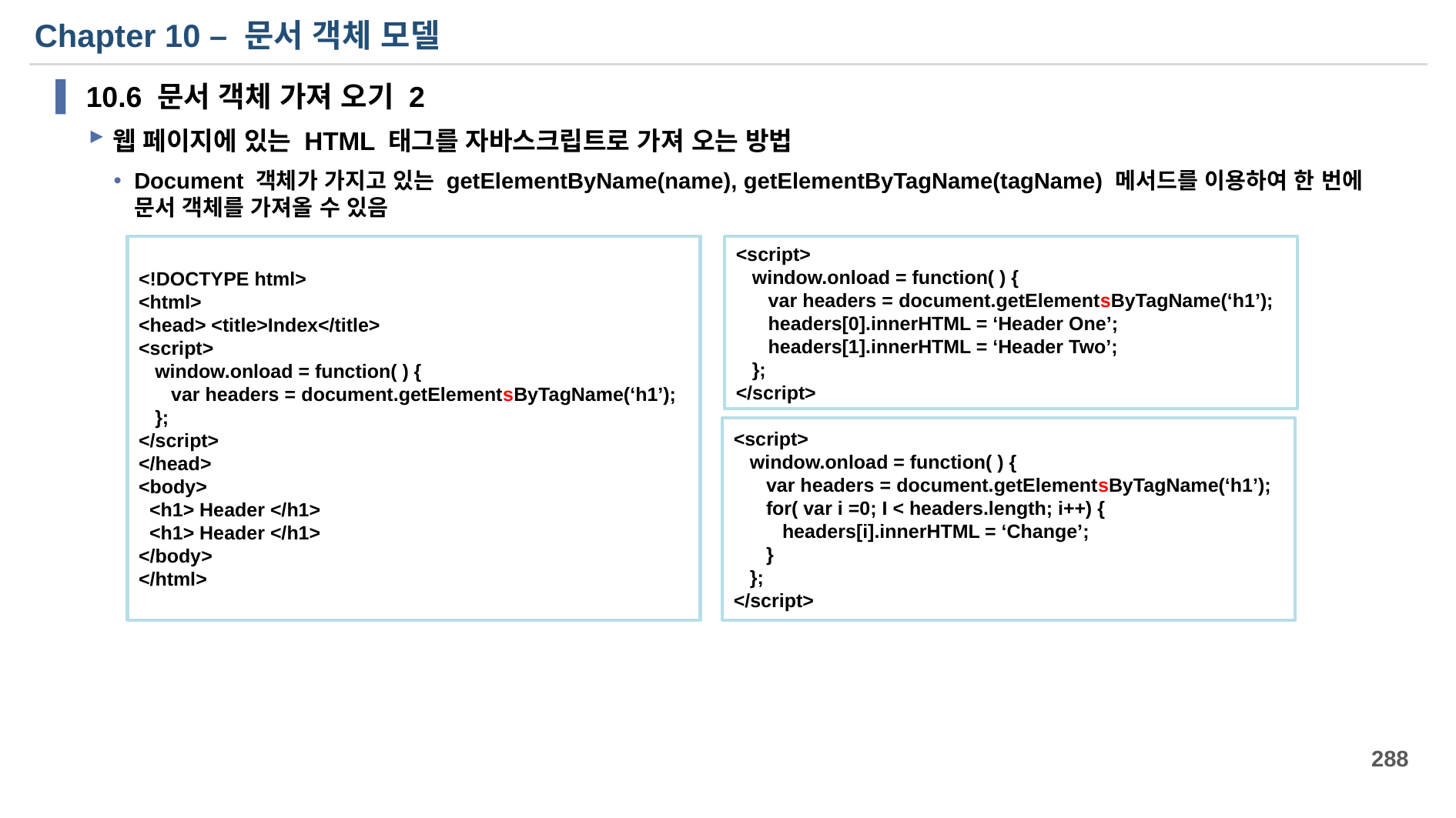

# Chapter 10 – 문서 객체 모델
10.6 문서 객체 가져 오기 2
웹 페이지에 있는 HTML 태그를 자바스크립트로 가져 오는 방법
Document 객체가 가지고 있는 getElementByName(name), getElementByTagName(tagName) 메서드를 이용하여 한 번에 문서 객체를 가져올 수 있음

<!DOCTYPE html>
<html>
<head> <title>Index</title>
<script>
   window.onload = function( ) {
      var headers = document.getElementsByTagName(‘h1’);
   };
</script>
</head>
<body>
  <h1> Header </h1>
  <h1> Header </h1>
</body>
</html>
<script>
   window.onload = function( ) {
      var headers = document.getElementsByTagName(‘h1’);
      headers[0].innerHTML = ‘Header One’;
      headers[1].innerHTML = ‘Header Two’;
   };
</script>
<script>
   window.onload = function( ) {
      var headers = document.getElementsByTagName(‘h1’);
      for( var i =0; I < headers.length; i++) {
         headers[i].innerHTML = ‘Change’;
      }
   };
</script>
288